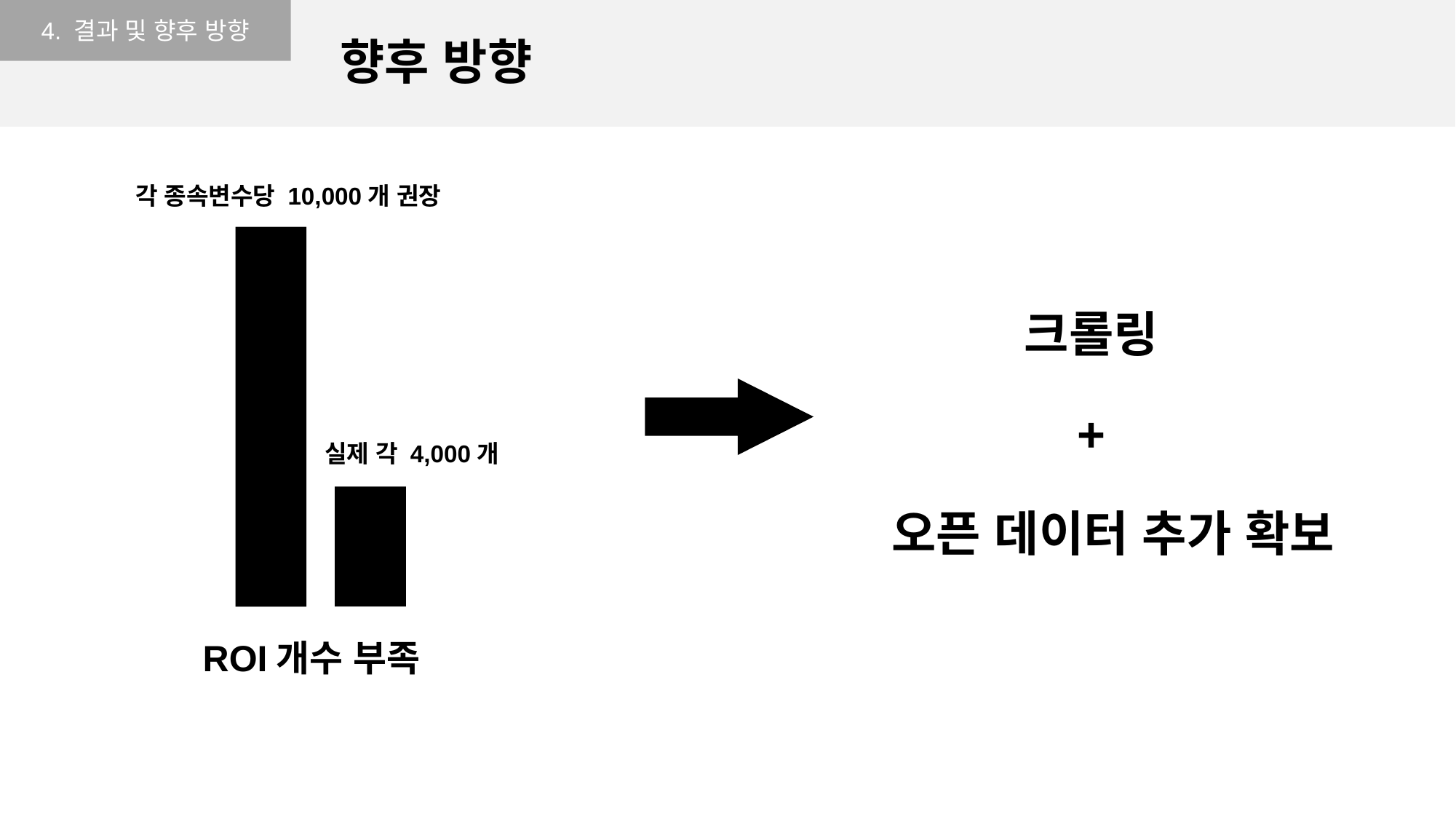

4. 결과 및 향후 방향
향후 방향
각 종속변수당 10,000개 권장

크롤링

+
실제 각 4,000개

오픈 데이터 추가 확보
ROI개수 부족